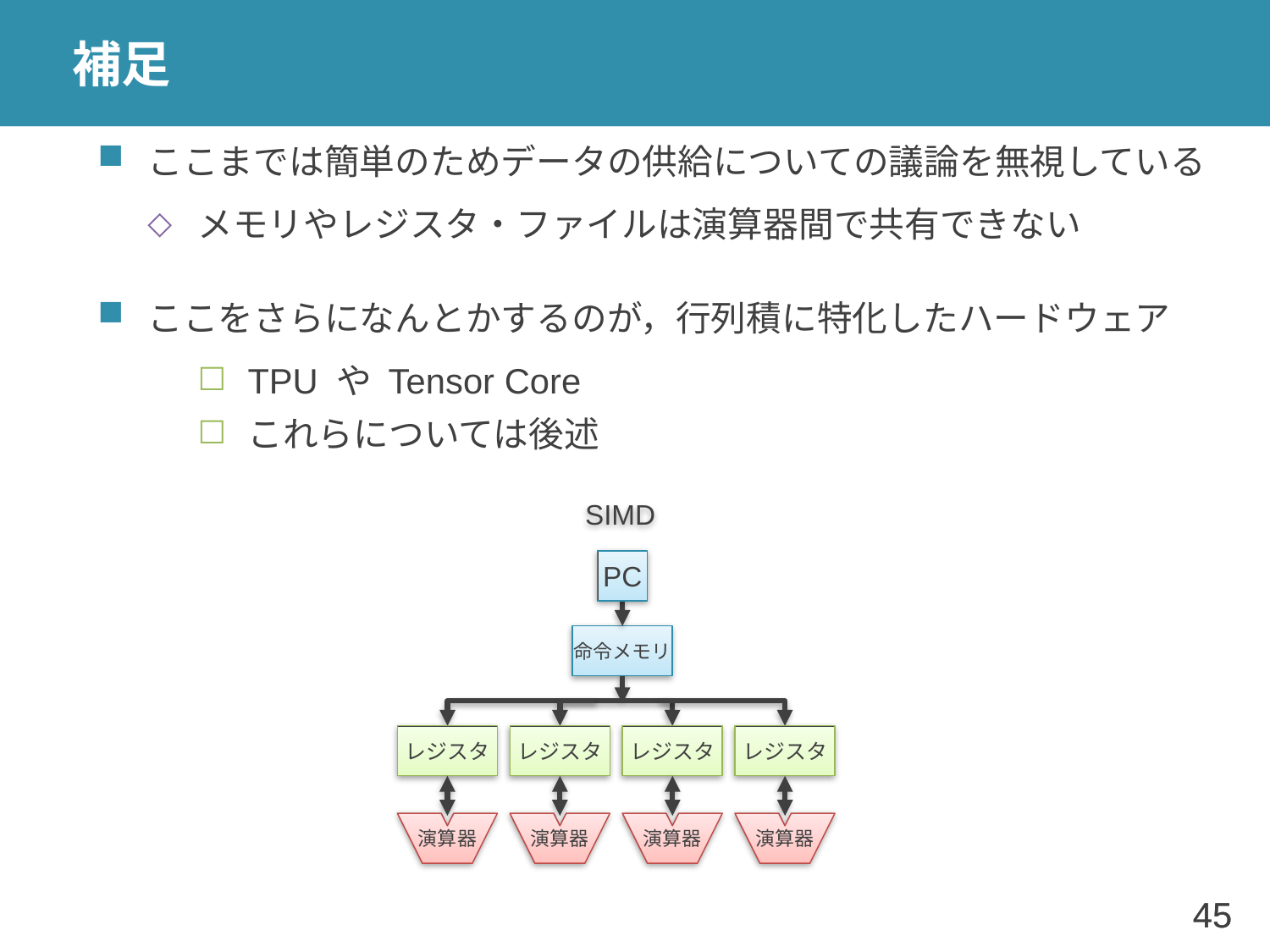

# 補足
ここまでは簡単のためデータの供給についての議論を無視している
メモリやレジスタ・ファイルは演算器間で共有できない
ここをさらになんとかするのが，行列積に特化したハードウェア
TPU や Tensor Core
これらについては後述
SIMD
PC
命令メモリ

レジスタ
レジスタ
レジスタ
レジスタ
演算器
演算器
演算器
演算器